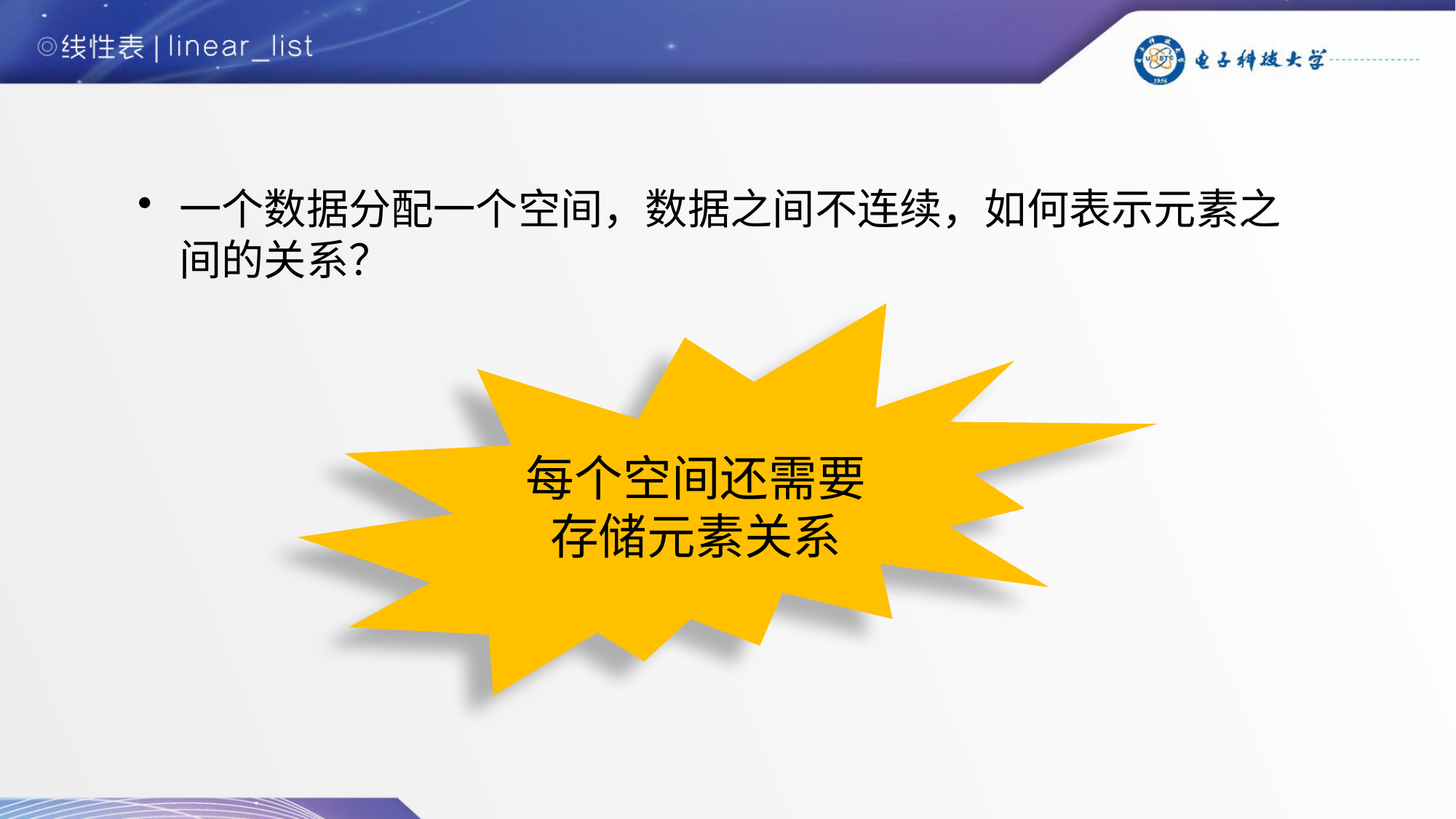

一个数据分配一个空间，数据之间不连续，如何表示元素之间的关系？
每个空间还需要存储元素关系